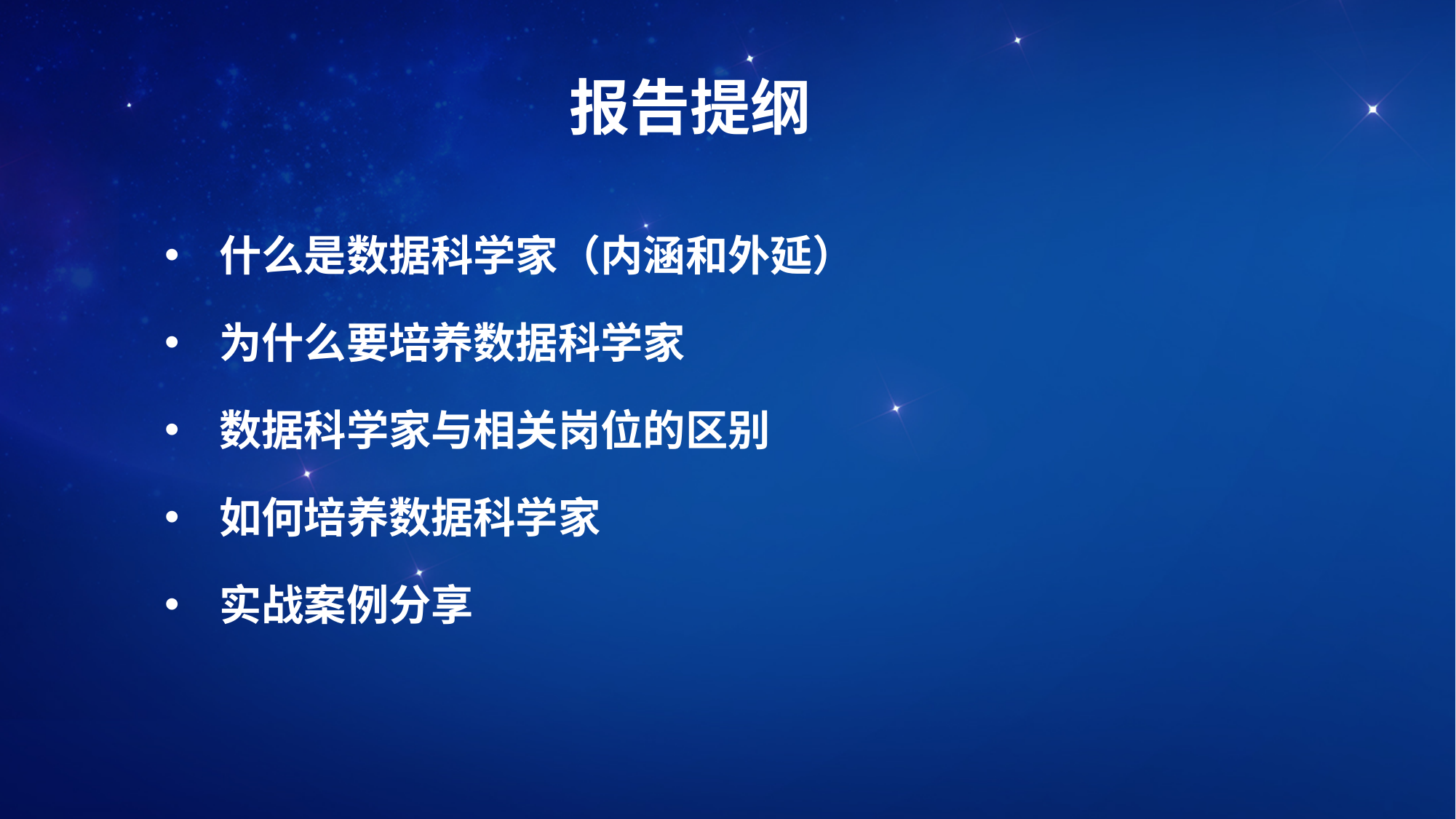

报告提纲
什么是数据科学家（内涵和外延）
为什么要培养数据科学家
数据科学家与相关岗位的区别
如何培养数据科学家
实战案例分享